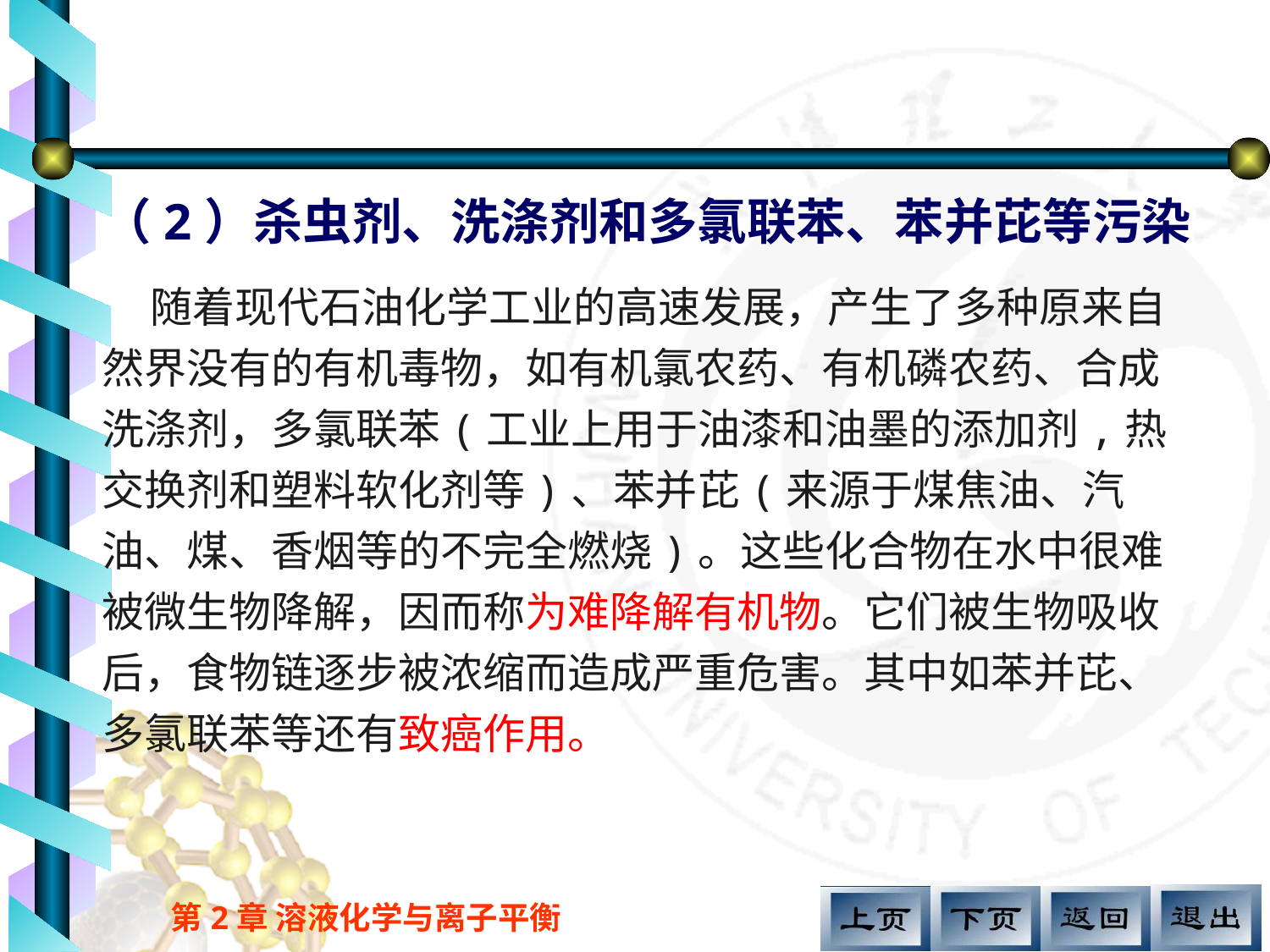

#
（2）杀虫剂、洗涤剂和多氯联苯、苯并芘等污染
    随着现代石油化学工业的高速发展，产生了多种原来自然界没有的有机毒物，如有机氯农药、有机磷农药、合成洗涤剂，多氯联苯(工业上用于油漆和油墨的添加剂,热交换剂和塑料软化剂等)、苯并芘(来源于煤焦油、汽油、煤、香烟等的不完全燃烧)。这些化合物在水中很难被微生物降解，因而称为难降解有机物。它们被生物吸收后，食物链逐步被浓缩而造成严重危害。其中如苯并芘、多氯联苯等还有致癌作用。